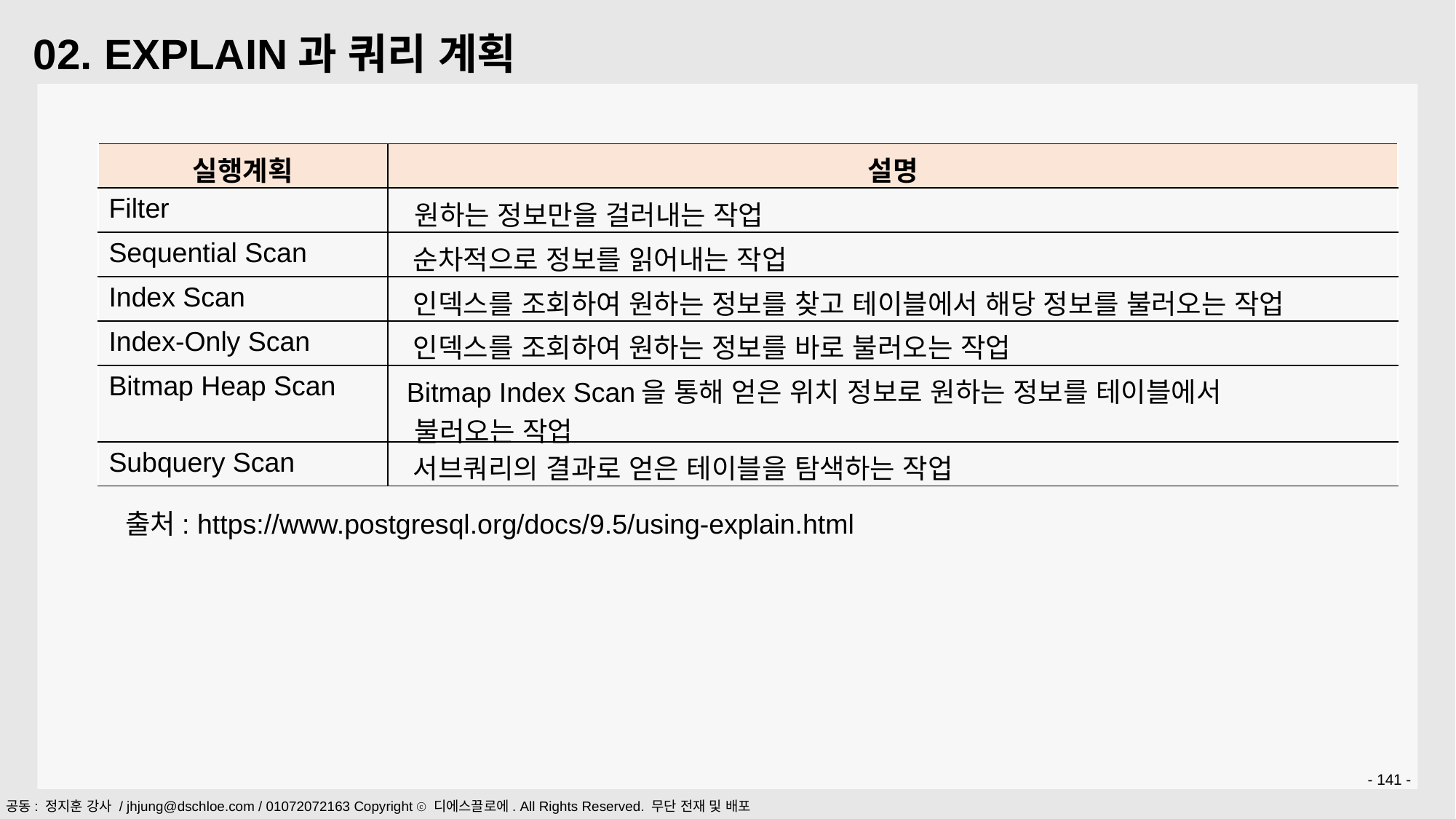

02. EXPLAIN과 쿼리 계획
| 실행계획 | 설명 |
| --- | --- |
| Filter | 원하는 정보만을 걸러내는 작업 |
| Sequential Scan | 순차적으로 정보를 읽어내는 작업 |
| Index Scan | 인덱스를 조회하여 원하는 정보를 찾고 테이블에서 해당 정보를 불러오는 작업 |
| Index-Only Scan | 인덱스를 조회하여 원하는 정보를 바로 불러오는 작업 |
| Bitmap Heap Scan | Bitmap Index Scan을 통해 얻은 위치 정보로 원하는 정보를 테이블에서 불러오는 작업 |
| Subquery Scan | 서브쿼리의 결과로 얻은 테이블을 탐색하는 작업 |
출처: https://www.postgresql.org/docs/9.5/using-explain.html
- 141 -